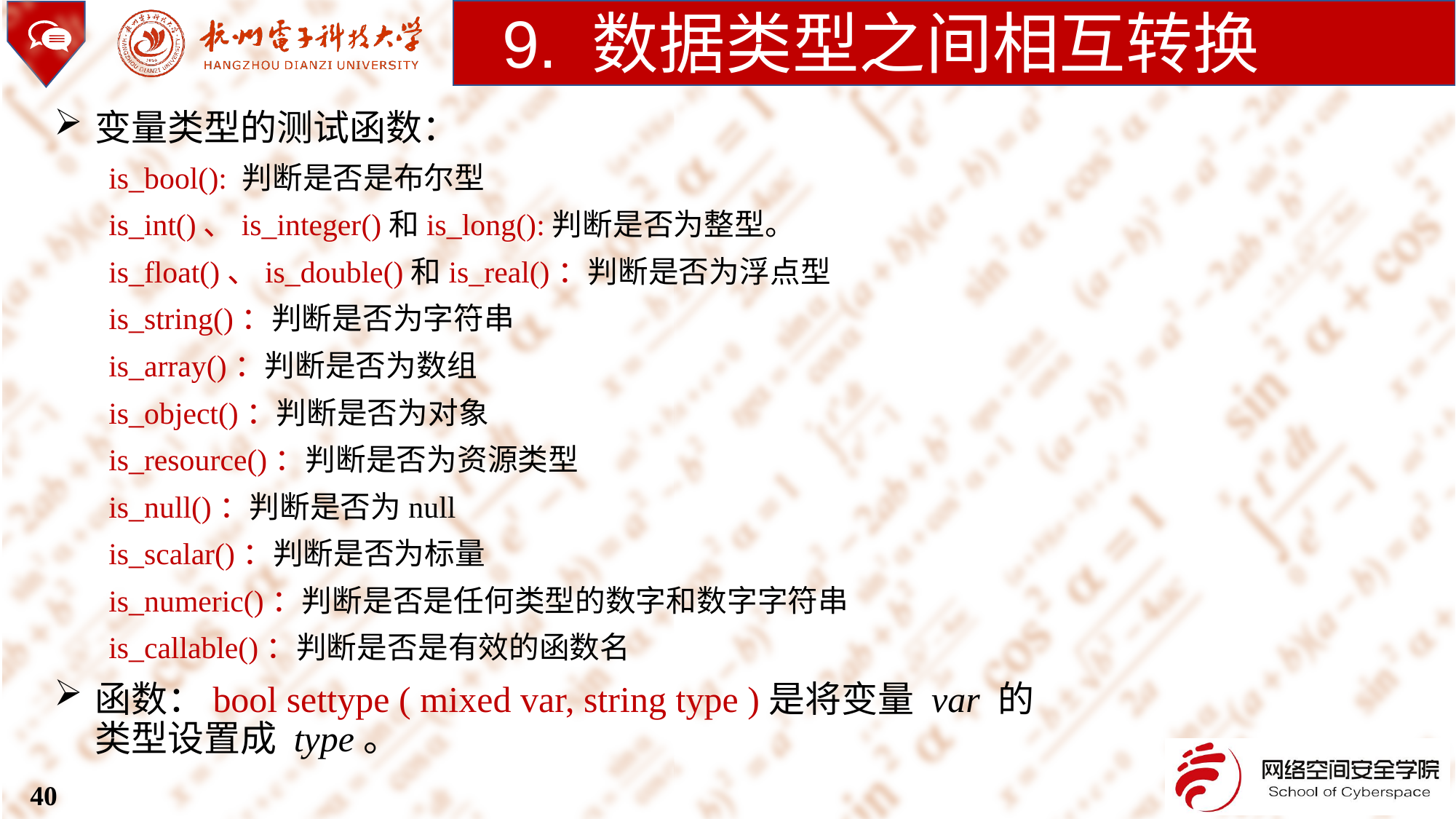

9. 数据类型之间相互转换
变量类型的测试函数：
is_bool(): 判断是否是布尔型
is_int()、is_integer()和is_long():判断是否为整型。
is_float()、is_double()和is_real()：判断是否为浮点型
is_string()：判断是否为字符串
is_array()：判断是否为数组
is_object()：判断是否为对象
is_resource()：判断是否为资源类型
is_null()：判断是否为null
is_scalar()：判断是否为标量
is_numeric()：判断是否是任何类型的数字和数字字符串
is_callable()：判断是否是有效的函数名
函数：bool settype ( mixed var, string type )是将变量 var 的类型设置成 type。
40